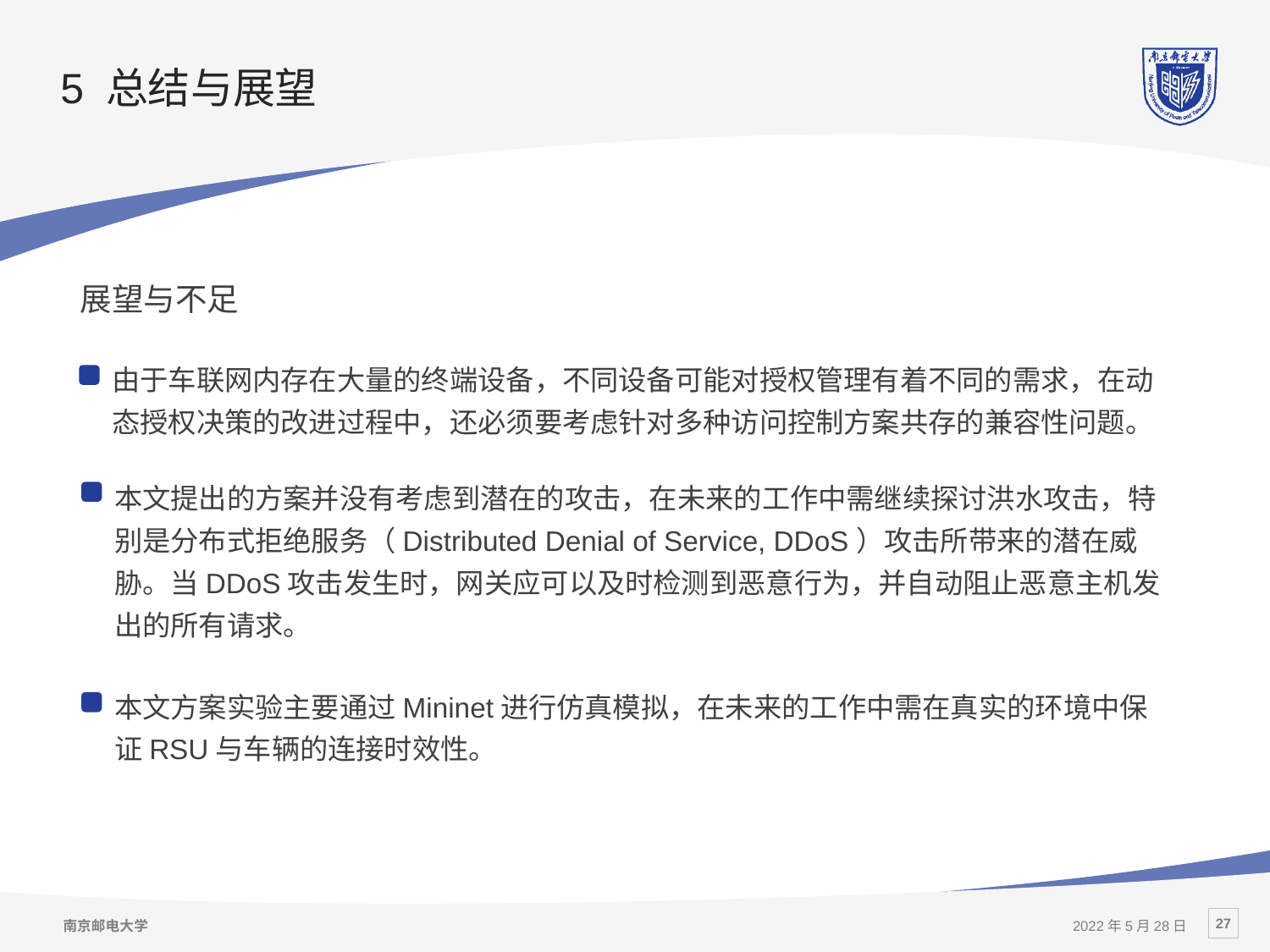

# 5 总结与展望
展望与不足
由于车联网内存在大量的终端设备，不同设备可能对授权管理有着不同的需求，在动态授权决策的改进过程中，还必须要考虑针对多种访问控制方案共存的兼容性问题。

本文提出的方案并没有考虑到潜在的攻击，在未来的工作中需继续探讨洪水攻击，特别是分布式拒绝服务（Distributed Denial of Service, DDoS）攻击所带来的潜在威胁。当DDoS攻击发生时，网关应可以及时检测到恶意行为，并自动阻止恶意主机发出的所有请求。

本文方案实验主要通过Mininet进行仿真模拟，在未来的工作中需在真实的环境中保证RSU与车辆的连接时效性。